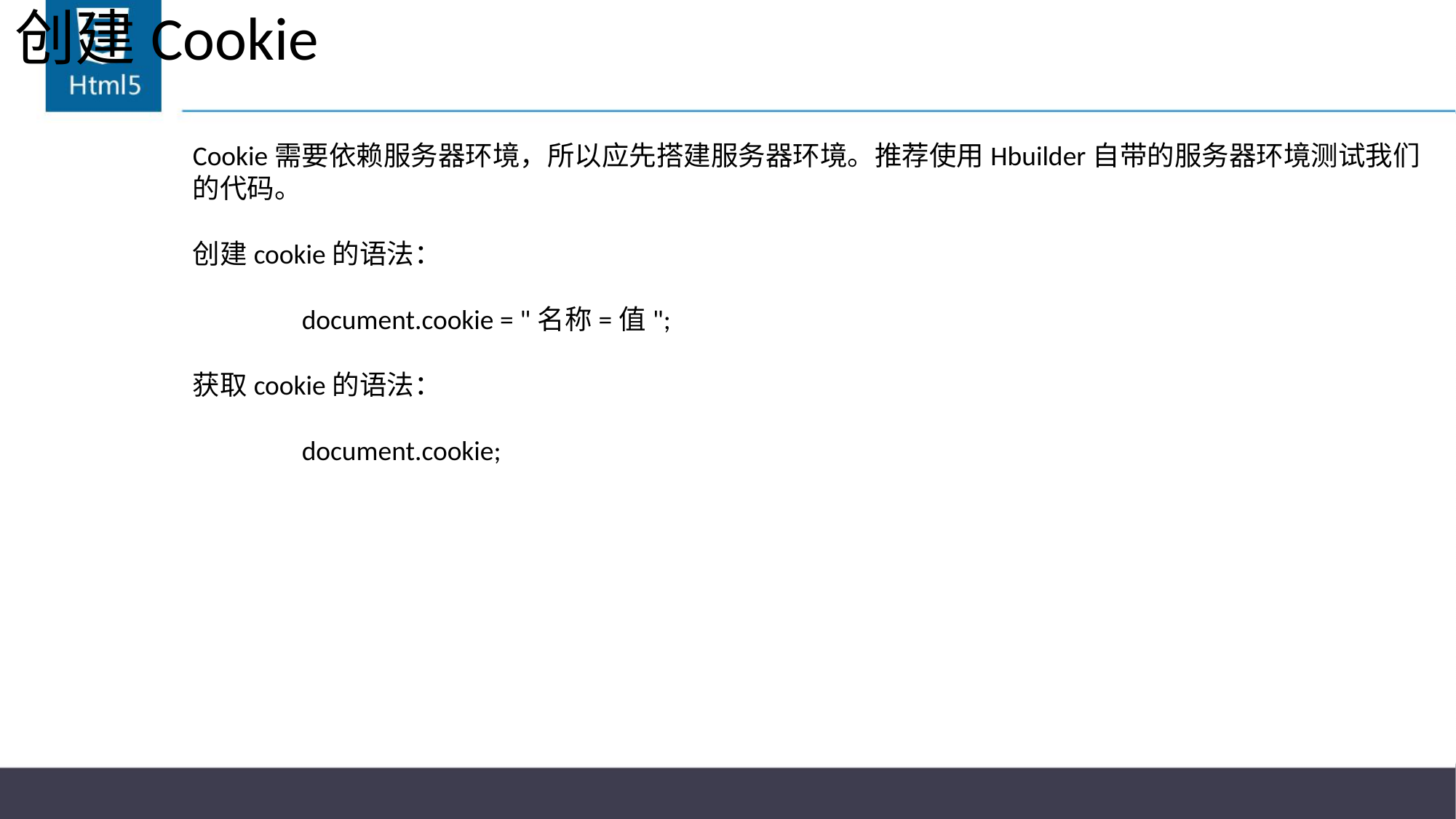

# 创建Cookie
Cookie需要依赖服务器环境，所以应先搭建服务器环境。推荐使用Hbuilder自带的服务器环境测试我们的代码。

创建cookie的语法：

	document.cookie = "名称=值";

获取cookie的语法：

	document.cookie;